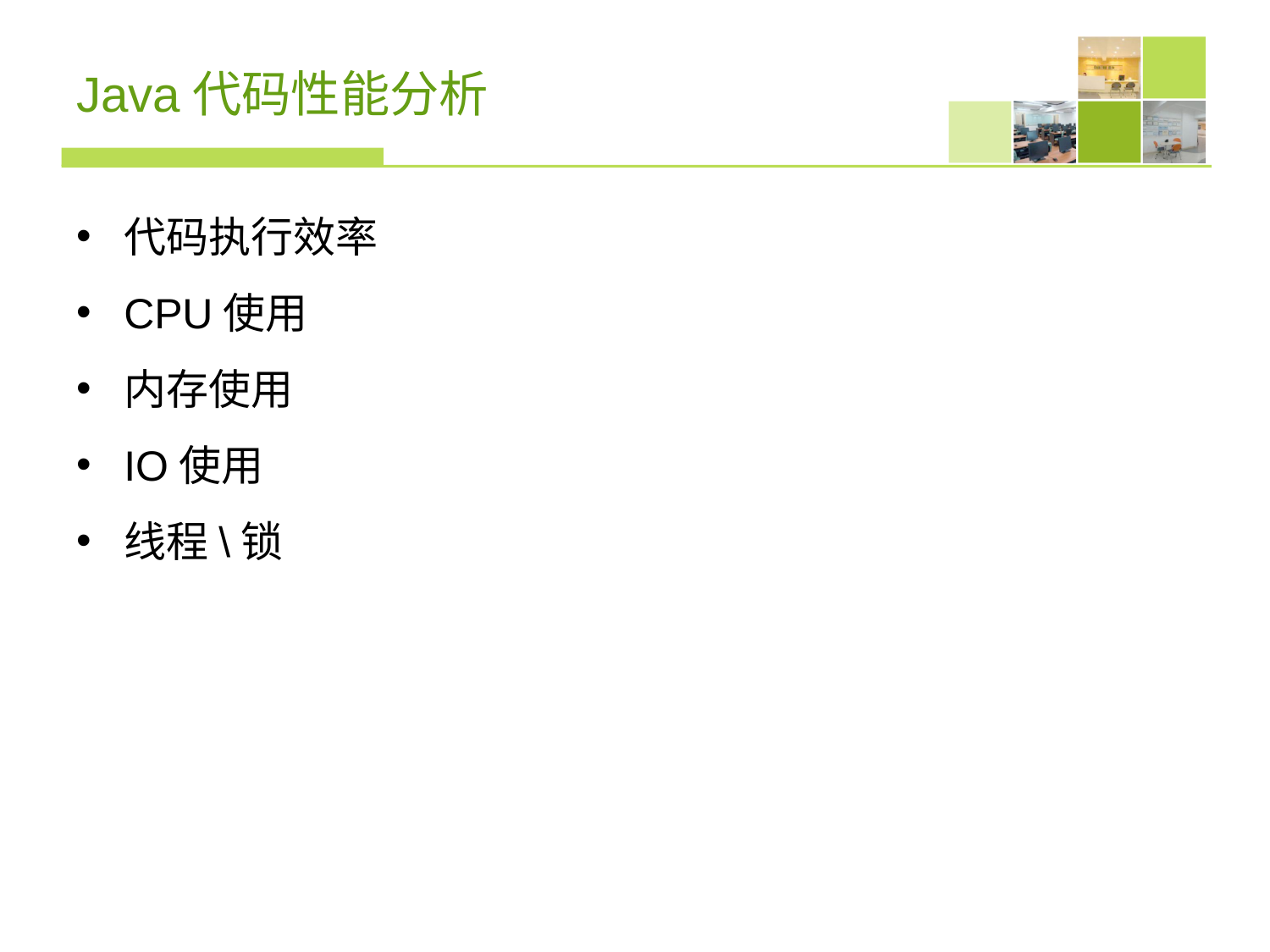

# Java代码性能分析
代码执行效率
CPU使用
内存使用
IO使用
线程\锁